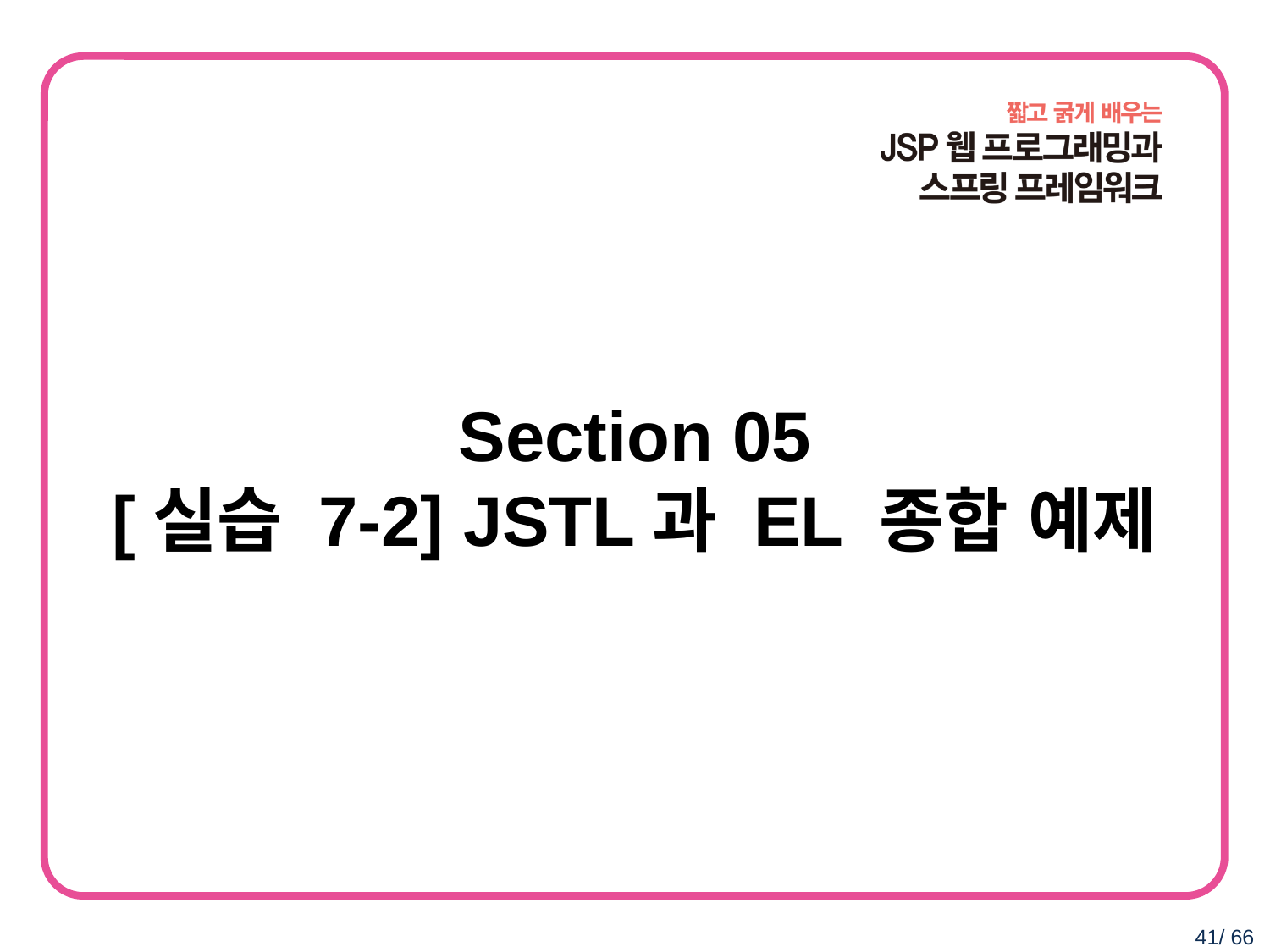

Section 05
[실습 7-2] JSTL과 EL 종합 예제